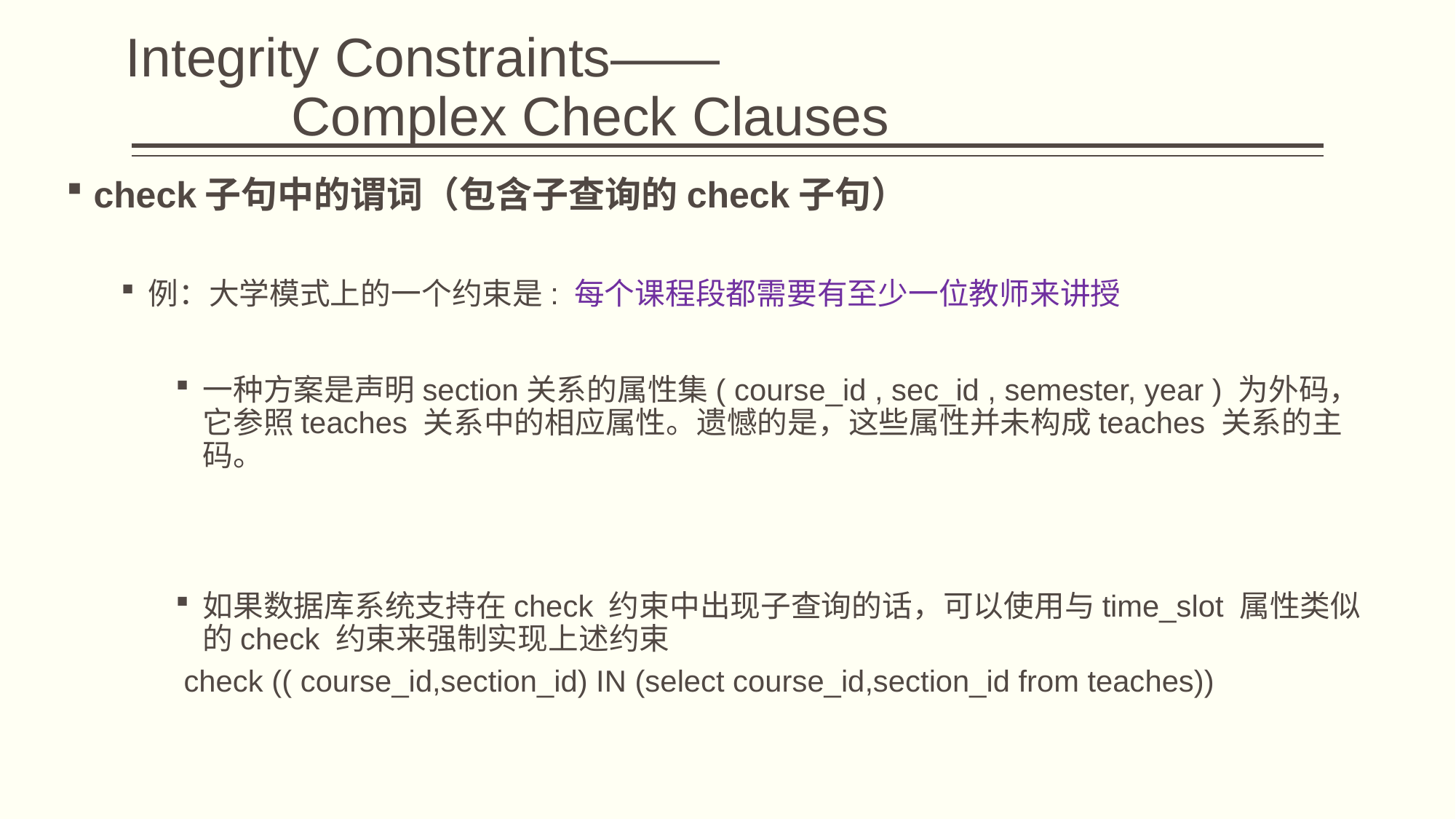

# Integrity Constraints—— Complex Check Clauses
check子句中的谓词（包含子查询的check子句）

例：大学模式上的一个约束是: 每个课程段都需要有至少一位教师来讲授

一种方案是声明section关系的属性集( course_id , sec_id , semester, year ) 为外码，它参照teaches 关系中的相应属性。遗憾的是，这些属性并未构成teaches 关系的主码。

如果数据库系统支持在check 约束中出现子查询的话，可以使用与time_slot 属性类似的check 约束来强制实现上述约束
 check (( course_id,section_id) IN (select course_id,section_id from teaches))